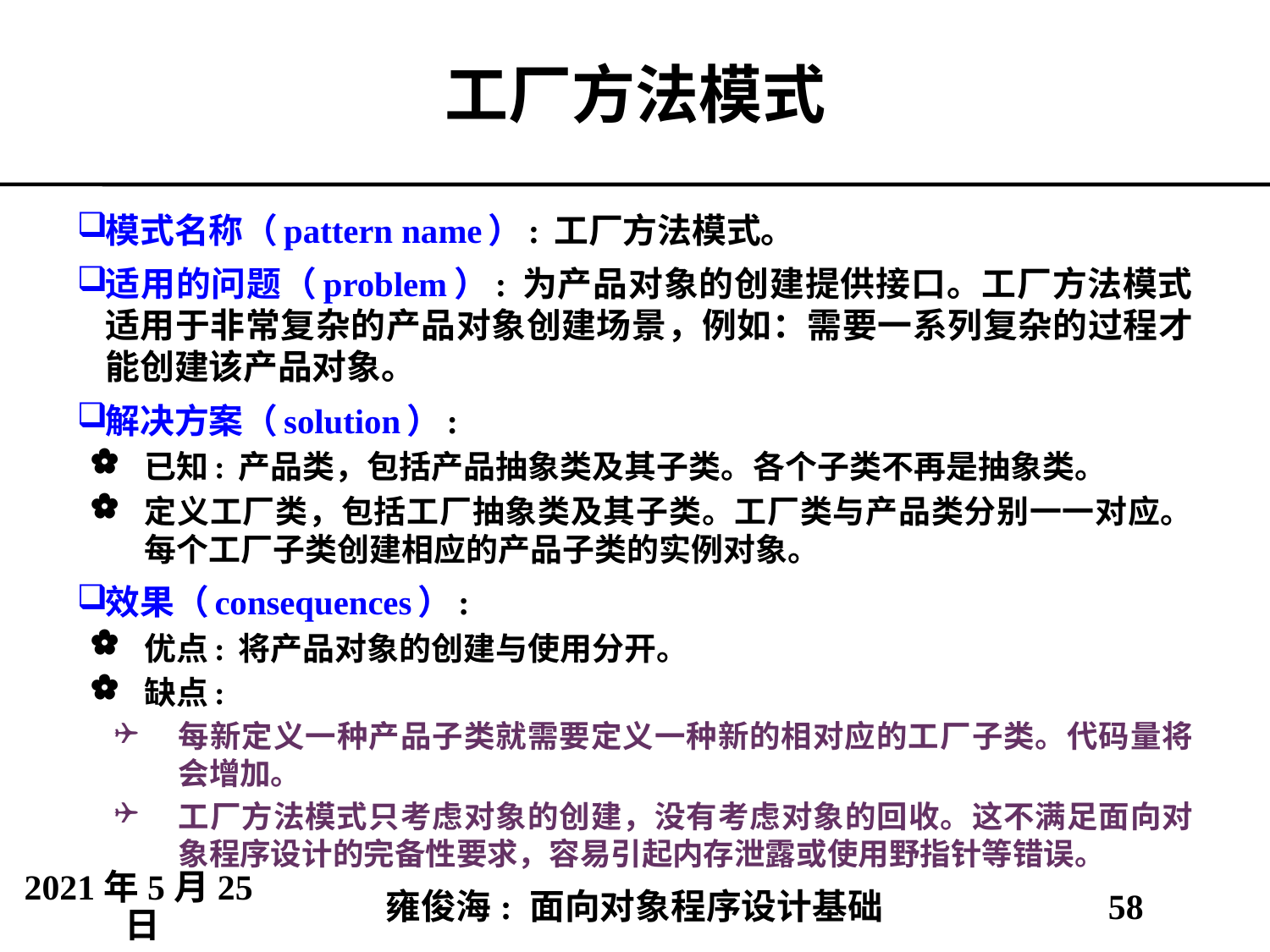

# 工厂方法模式

模式名称（pattern name）: 工厂方法模式。
适用的问题（problem）: 为产品对象的创建提供接口。工厂方法模式适用于非常复杂的产品对象创建场景，例如：需要一系列复杂的过程才能创建该产品对象。
解决方案（solution）:
已知: 产品类，包括产品抽象类及其子类。各个子类不再是抽象类。
定义工厂类，包括工厂抽象类及其子类。工厂类与产品类分别一一对应。每个工厂子类创建相应的产品子类的实例对象。
效果（consequences）:
优点: 将产品对象的创建与使用分开。
缺点:
每新定义一种产品子类就需要定义一种新的相对应的工厂子类。代码量将会增加。
工厂方法模式只考虑对象的创建，没有考虑对象的回收。这不满足面向对象程序设计的完备性要求，容易引起内存泄露或使用野指针等错误。

2021年5月25日
雍俊海: 面向对象程序设计基础
58